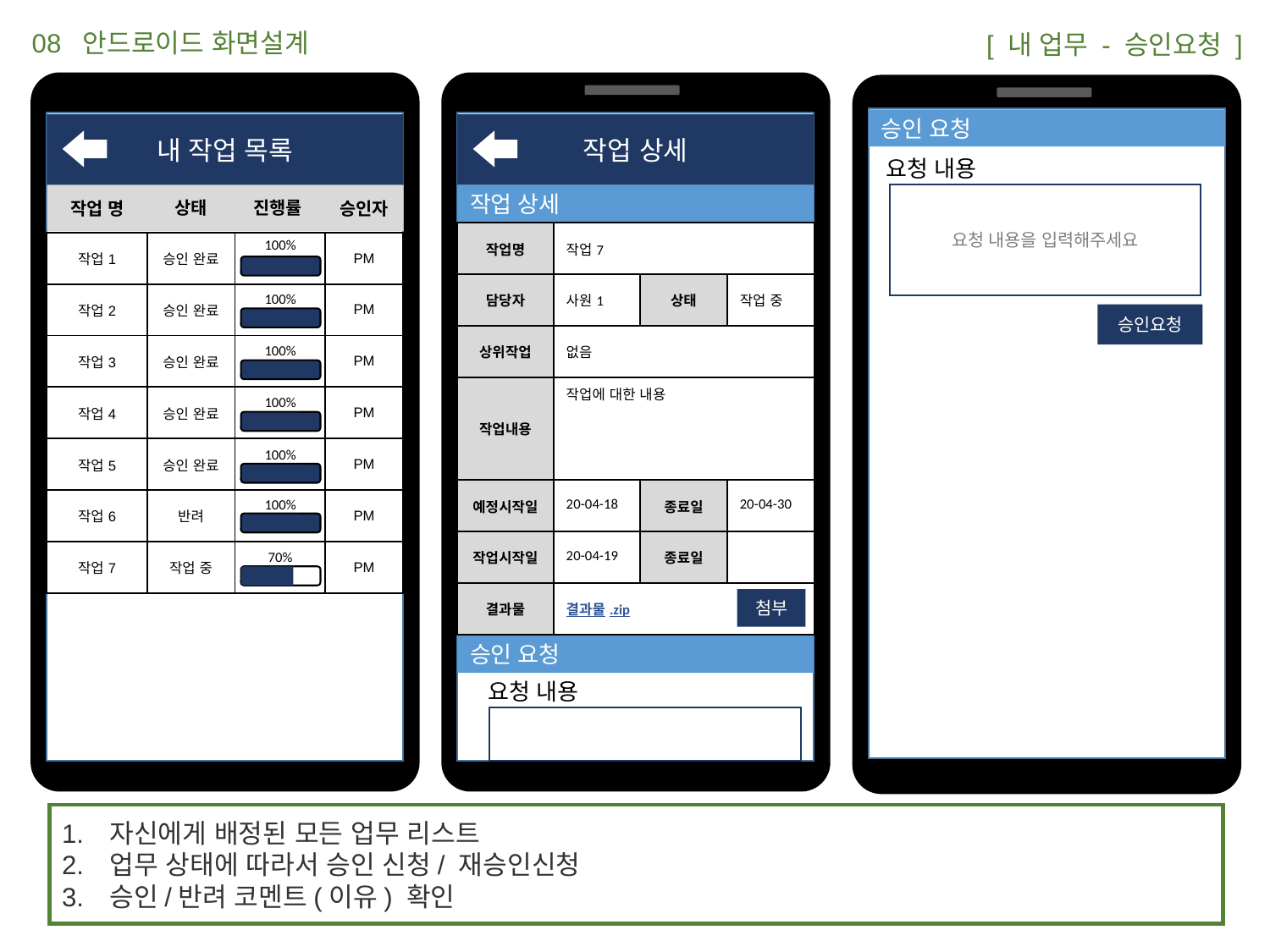

08  안드로이드 화면설계
 [ 내 업무 - 승인요청 ]

승인 요청

내 작업 목록
작업 상세

요청 내용
요청 내용을 입력해주세요

작업 명
승인자
작업 상세
상태
진행률
| 작업명 | 작업7 |  |  |
| --- | --- | --- | --- |
| 담당자 | 사원1 | 상태 | 작업 중 |
| 상위작업 | 없음 |  |  |
| 작업내용 | 작업에 대한 내용 |  |  |
| 예정시작일 | 20-04-18 | 종료일 | 20-04-30 |
| 작업시작일 | 20-04-19 | 종료일 |  |
| 결과물 | 결과물.zip |  |  |
100%

100%
100%
100%
100%
100%
70%
| 작업1 | 승인 완료 |  | PM |
| --- | --- | --- | --- |
| 작업2 | 승인 완료 |  | PM |
| 작업3 | 승인 완료 |  | PM |
| 작업4 | 승인 완료 |  | PM |
| 작업5 | 승인 완료 |  | PM |
| 작업6 | 반려 |  | PM |
| 작업7 | 작업 중 |  | PM |
승인요청

첨부
승인 요청
요청 내용

자신에게 배정된 모든 업무 리스트
업무 상태에 따라서 승인 신청/ 재승인신청
승인/반려 코멘트(이유) 확인